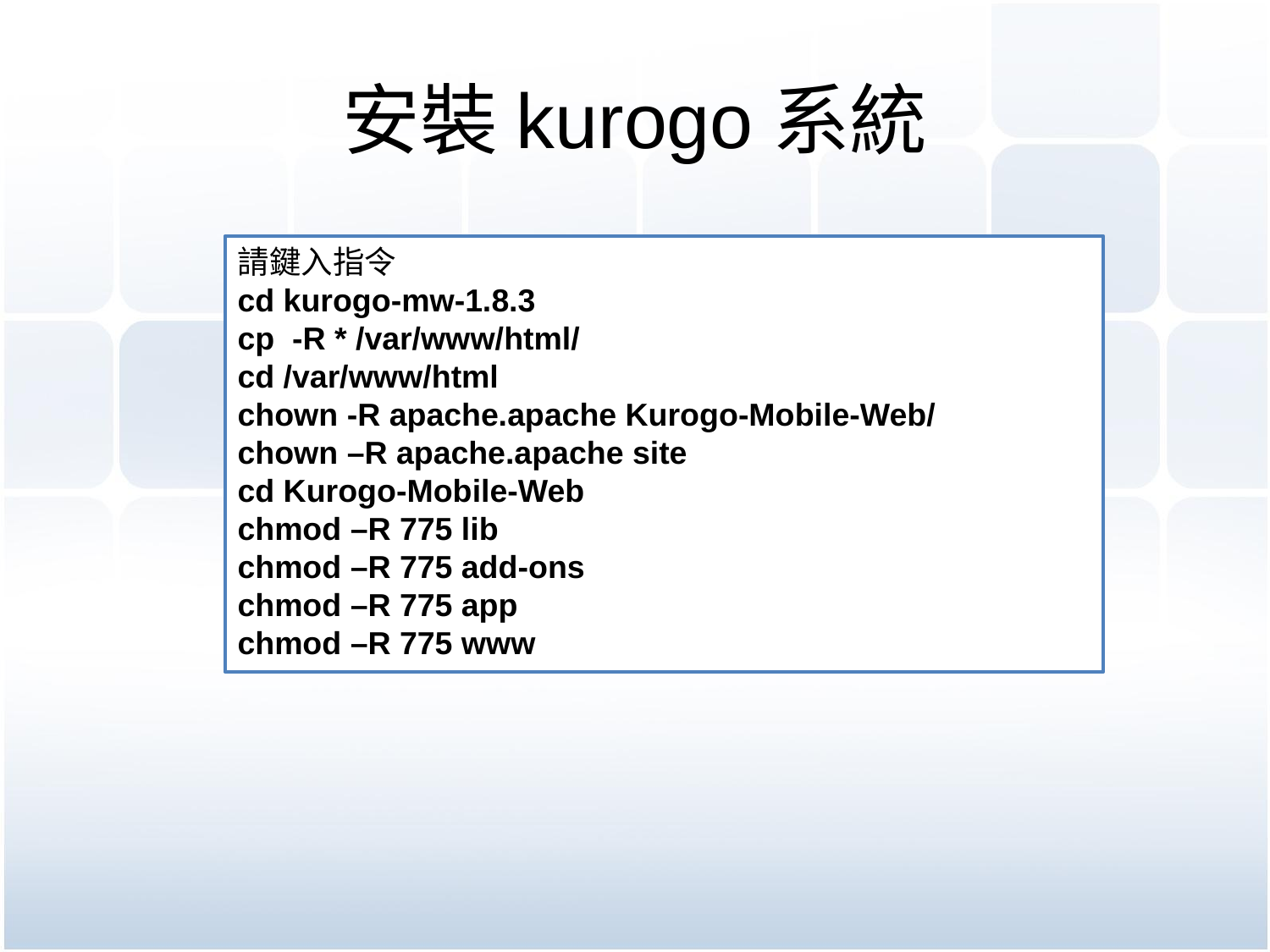

# 安裝kurogo系統
請鍵入指令
cd kurogo-mw-1.8.3
cp  -R * /var/www/html/
cd /var/www/html
chown -R apache.apache Kurogo-Mobile-Web/
chown –R apache.apache site
cd Kurogo-Mobile-Web
chmod –R 775 lib
chmod –R 775 add-ons
chmod –R 775 app
chmod –R 775 www